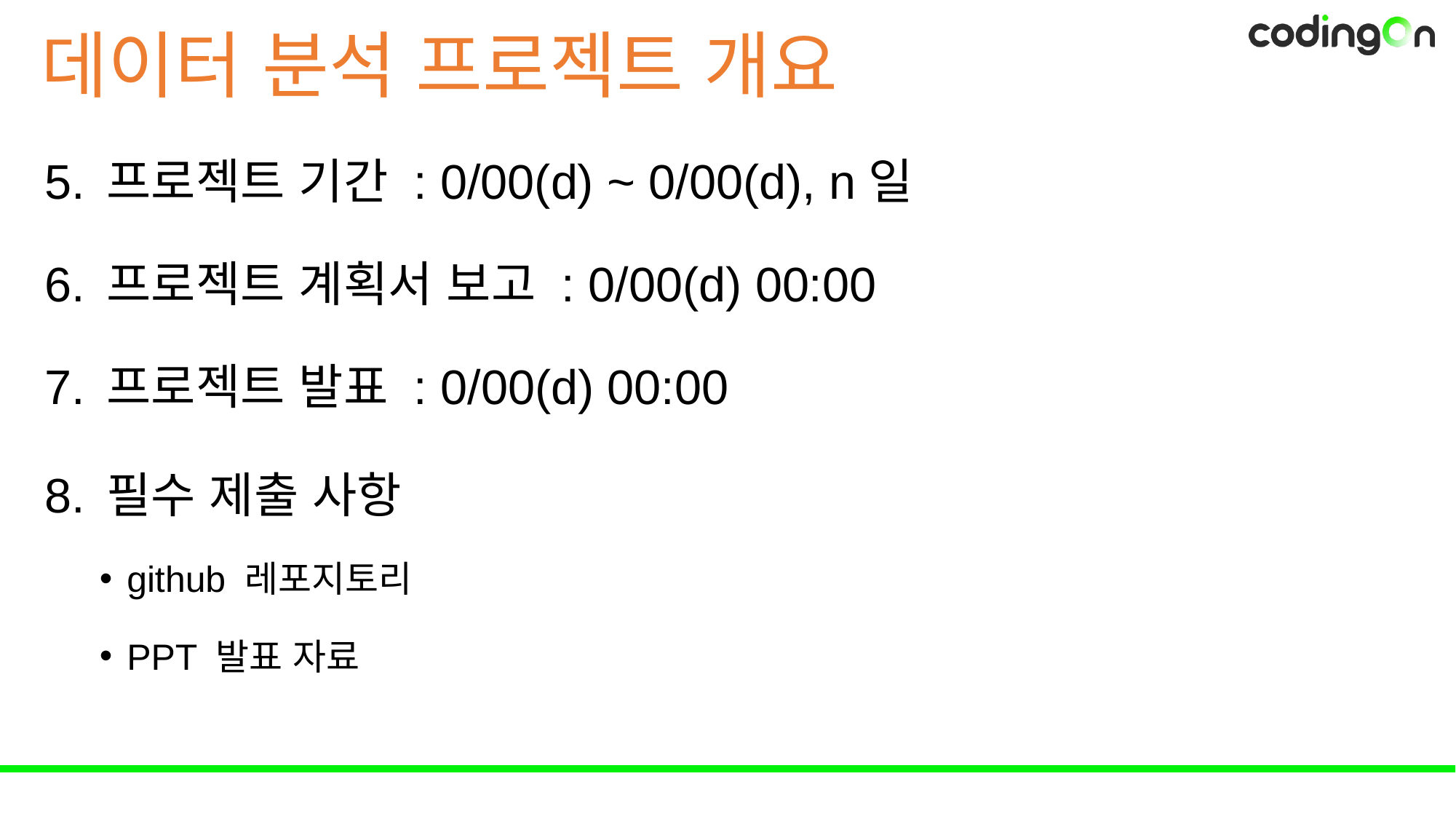

# 데이터 분석 프로젝트 개요
프로젝트 기간 : 0/00(d) ~ 0/00(d), n일
프로젝트 계획서 보고 : 0/00(d) 00:00
프로젝트 발표 : 0/00(d) 00:00
필수 제출 사항
github 레포지토리
PPT 발표 자료